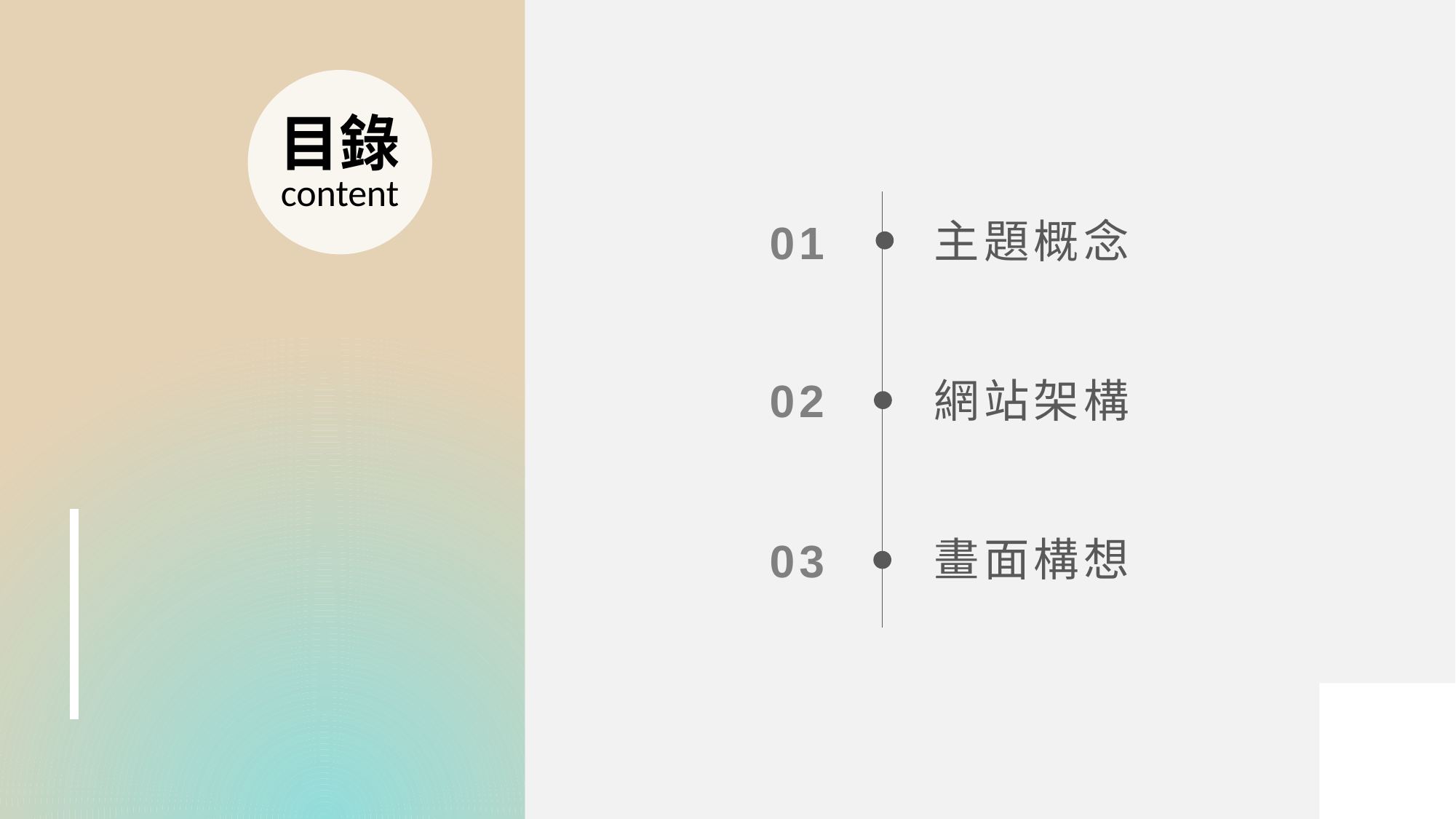

目錄
content

主題概念
01

02
網站架構

畫面構想
03